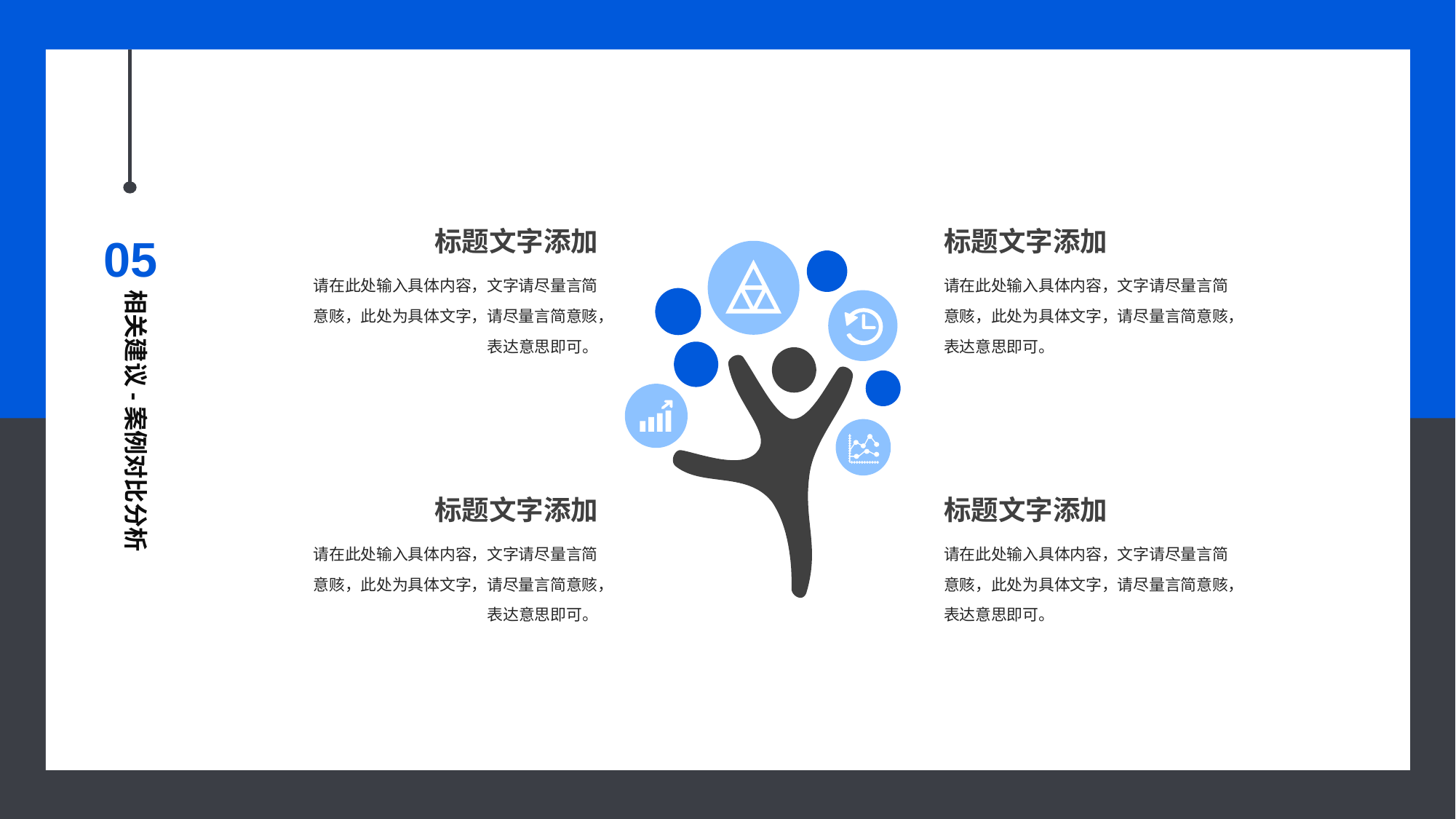

05
标题文字添加
请在此处输入具体内容，文字请尽量言简意赅，此处为具体文字，请尽量言简意赅，表达意思即可。
标题文字添加
请在此处输入具体内容，文字请尽量言简意赅，此处为具体文字，请尽量言简意赅，表达意思即可。

相关建议-案例对比分析
标题文字添加
请在此处输入具体内容，文字请尽量言简意赅，此处为具体文字，请尽量言简意赅，表达意思即可。
标题文字添加
请在此处输入具体内容，文字请尽量言简意赅，此处为具体文字，请尽量言简意赅，表达意思即可。